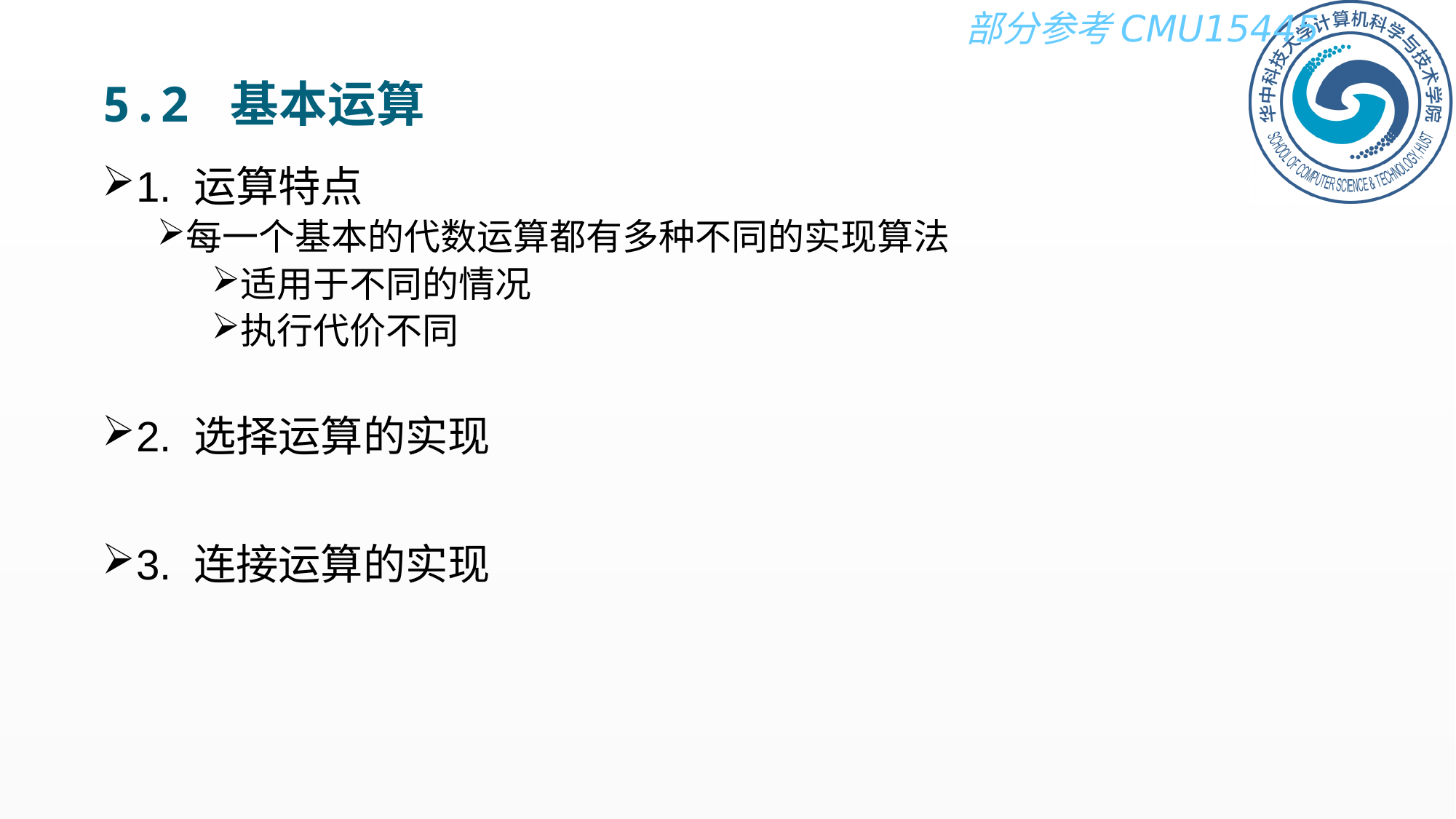

# 5.2 基本运算
1. 运算特点
每一个基本的代数运算都有多种不同的实现算法
适用于不同的情况
执行代价不同

2. 选择运算的实现

3. 连接运算的实现